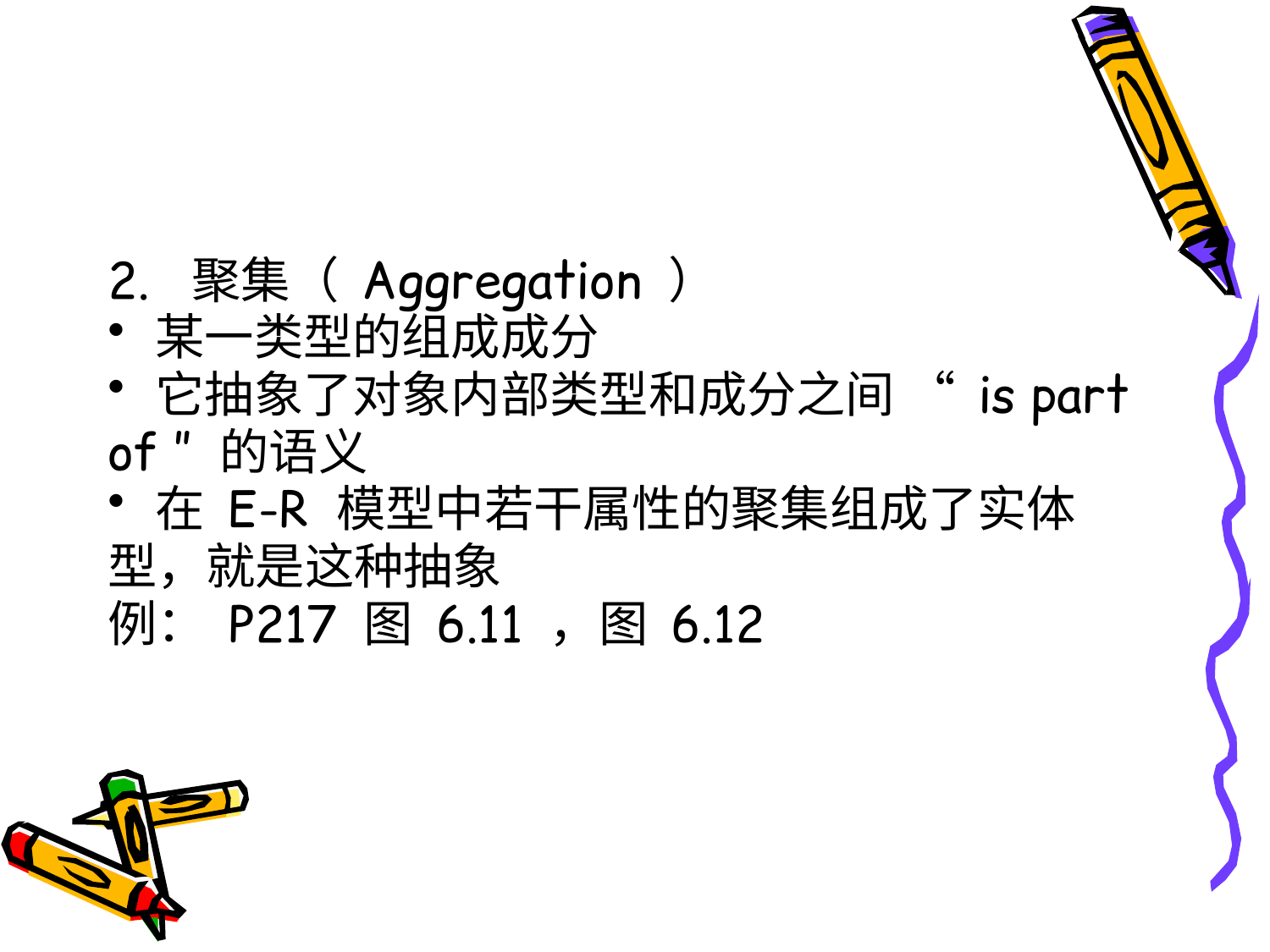

#
2.  聚集（ Aggregation ）
某一类型的组成成分
它抽象了对象内部类型和成分之间 “ is part
of ” 的语义
在 E-R 模型中若干属性的聚集组成了实体
型，就是这种抽象
例： P217 图 6.11 ，图 6.12